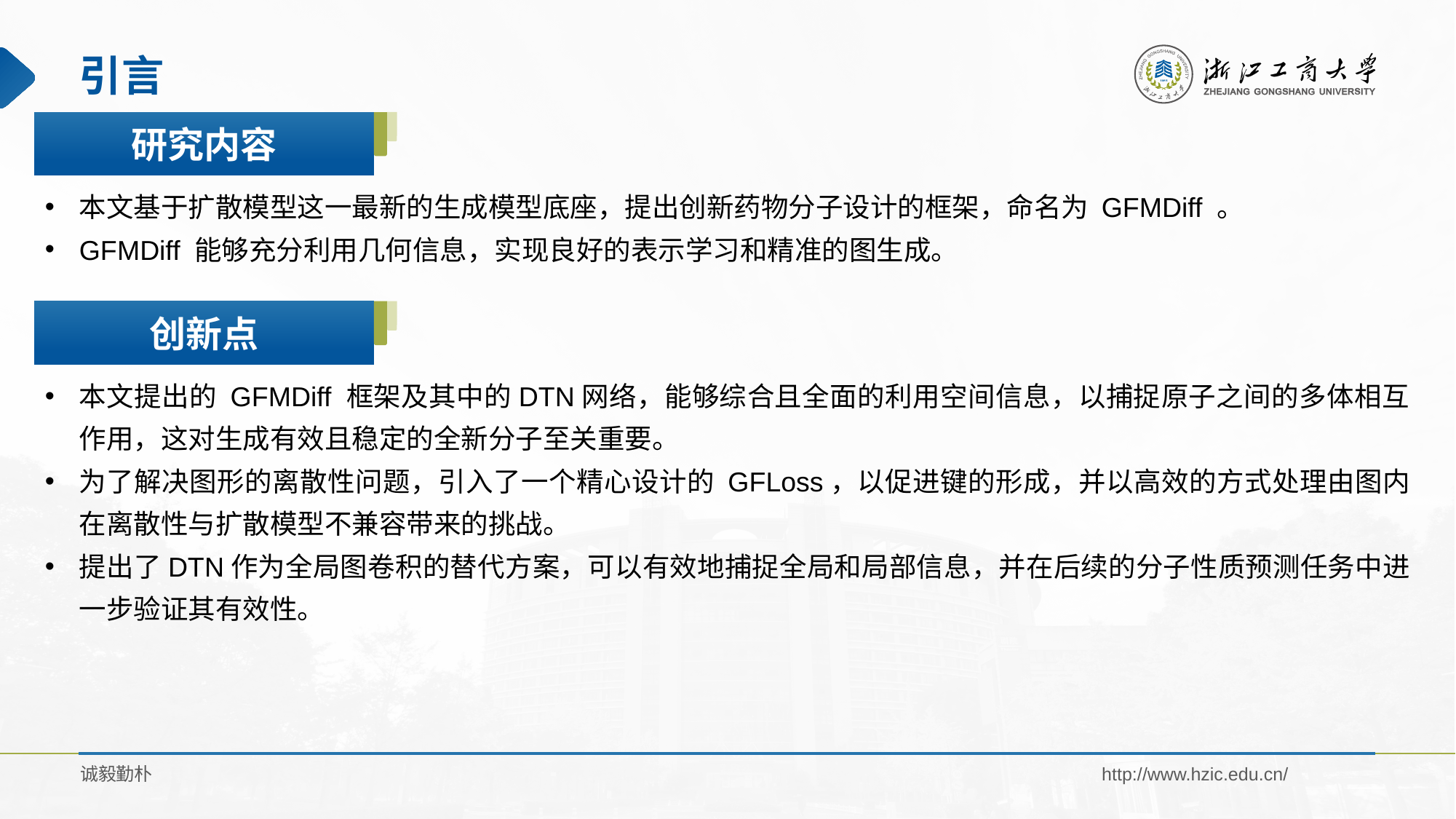

# 引言
研究内容

本文基于扩散模型这一最新的生成模型底座，提出创新药物分子设计的框架，命名为 GFMDiff 。
GFMDiff 能够充分利用几何信息，实现良好的表示学习和精准的图生成。
创新点

本文提出的 GFMDiff 框架及其中的DTN网络，能够综合且全面的利用空间信息，以捕捉原子之间的多体相互作用，这对生成有效且稳定的全新分子至关重要。
为了解决图形的离散性问题，引入了一个精心设计的 GFLoss，以促进键的形成，并以高效的方式处理由图内在离散性与扩散模型不兼容带来的挑战。
提出了DTN作为全局图卷积的替代方案，可以有效地捕捉全局和局部信息，并在后续的分子性质预测任务中进一步验证其有效性。